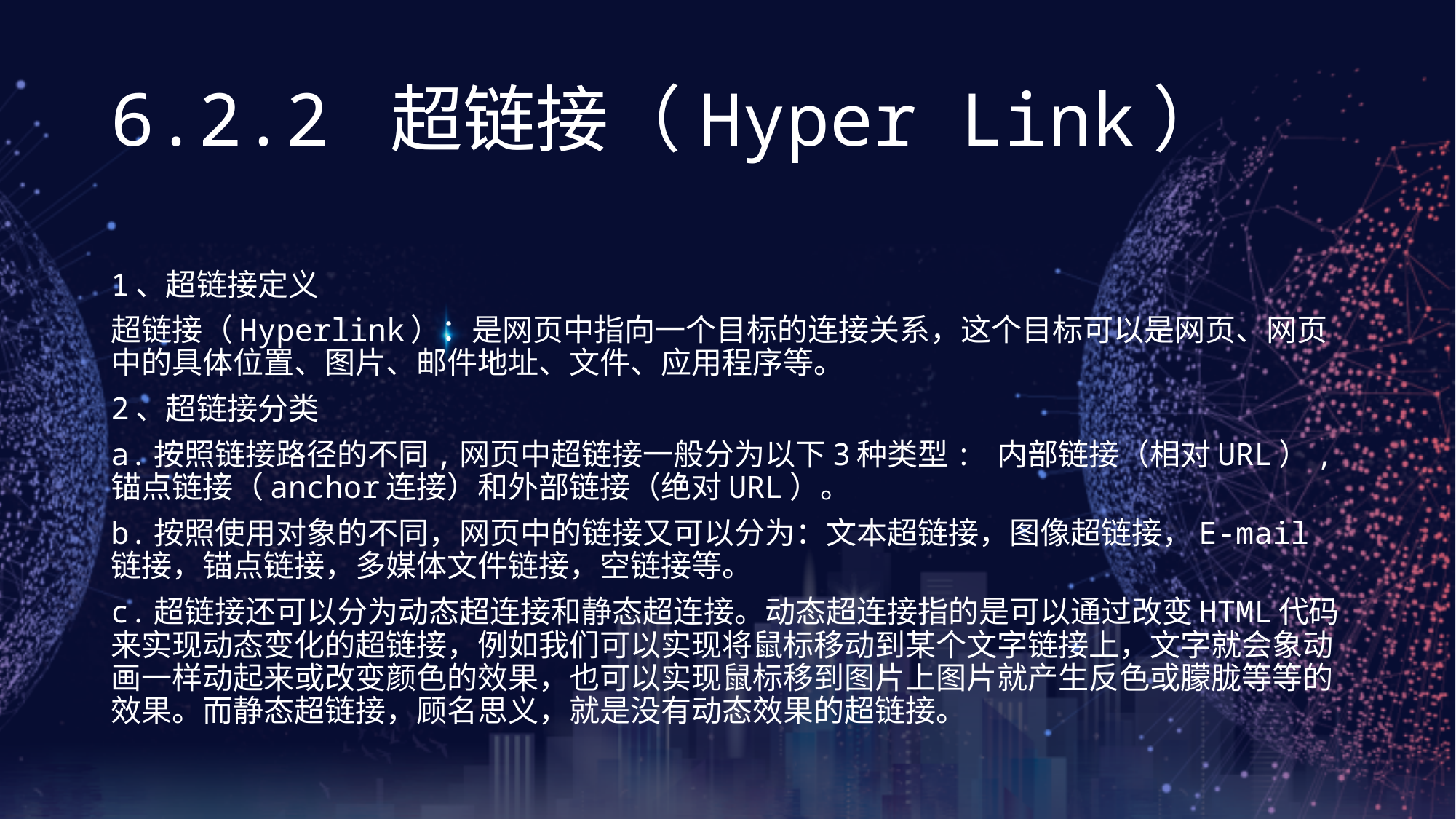

# 6.2.2 超链接（Hyper Link）

1、超链接定义
超链接（Hyperlink）：是网页中指向一个目标的连接关系，这个目标可以是网页、网页中的具体位置、图片、邮件地址、文件、应用程序等。
2、超链接分类
a.按照链接路径的不同,网页中超链接一般分为以下3种类型: 内部链接（相对URL）,锚点链接（anchor连接）和外部链接（绝对URL）。
b.按照使用对象的不同，网页中的链接又可以分为：文本超链接，图像超链接，E-mail链接，锚点链接，多媒体文件链接，空链接等。
c.超链接还可以分为动态超连接和静态超连接。动态超连接指的是可以通过改变HTML代码来实现动态变化的超链接，例如我们可以实现将鼠标移动到某个文字链接上，文字就会象动画一样动起来或改变颜色的效果，也可以实现鼠标移到图片上图片就产生反色或朦胧等等的效果。而静态超链接，顾名思义，就是没有动态效果的超链接。